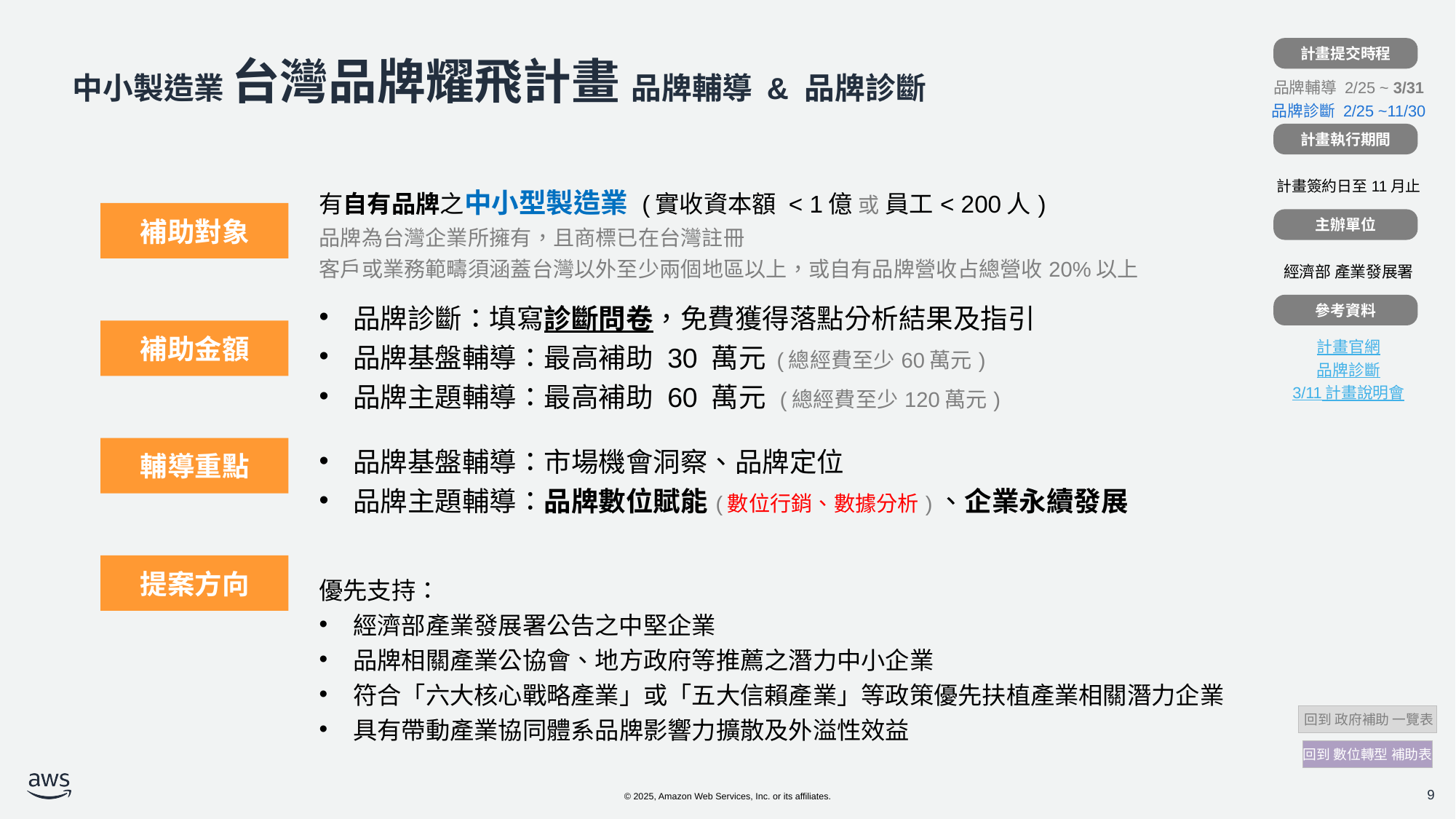

計畫提交時程
|  |
| --- |
| 品牌輔導 2/25 ~ 3/31 品牌診斷 2/25 ~11/30 |
|  |
| 計畫簽約日至11月止 |
|  |
| 經濟部 產業發展署 |
|  |
| 計畫官網 品牌診斷 3/11 計畫說明會 |
# 中小製造業 台灣品牌耀飛計畫 品牌輔導 & 品牌診斷
計畫執行期間
|  | 有自有品牌之中小型製造業 (實收資本額 < 1億 或 員工< 200人) 品牌為台灣企業所擁有，且商標已在台灣註冊 客戶或業務範疇須涵蓋台灣以外至少兩個地區以上，或自有品牌營收占總營收20%以上 |
| --- | --- |
|  | 品牌診斷：填寫診斷問卷，免費獲得落點分析結果及指引 品牌基盤輔導：最高補助 30 萬元 (總經費至少60萬元) 品牌主題輔導：最高補助 60 萬元 (總經費至少120萬元) |
|  | 品牌基盤輔導：市場機會洞察、品牌定位 品牌主題輔導：品牌數位賦能(數位行銷、數據分析)、企業永續發展 |
|  | 優先支持： 經濟部產業發展署公告之中堅企業 品牌相關產業公協會、地方政府等推薦之潛力中小企業 符合「六大核心戰略產業」或「五大信賴產業」等政策優先扶植產業相關潛力企業 具有帶動產業協同體系品牌影響力擴散及外溢性效益 |
補助對象
主辦單位
參考資料
補助金額
輔導重點
提案方向
 回到 政府補助 一覽表
回到 數位轉型 補助表
9